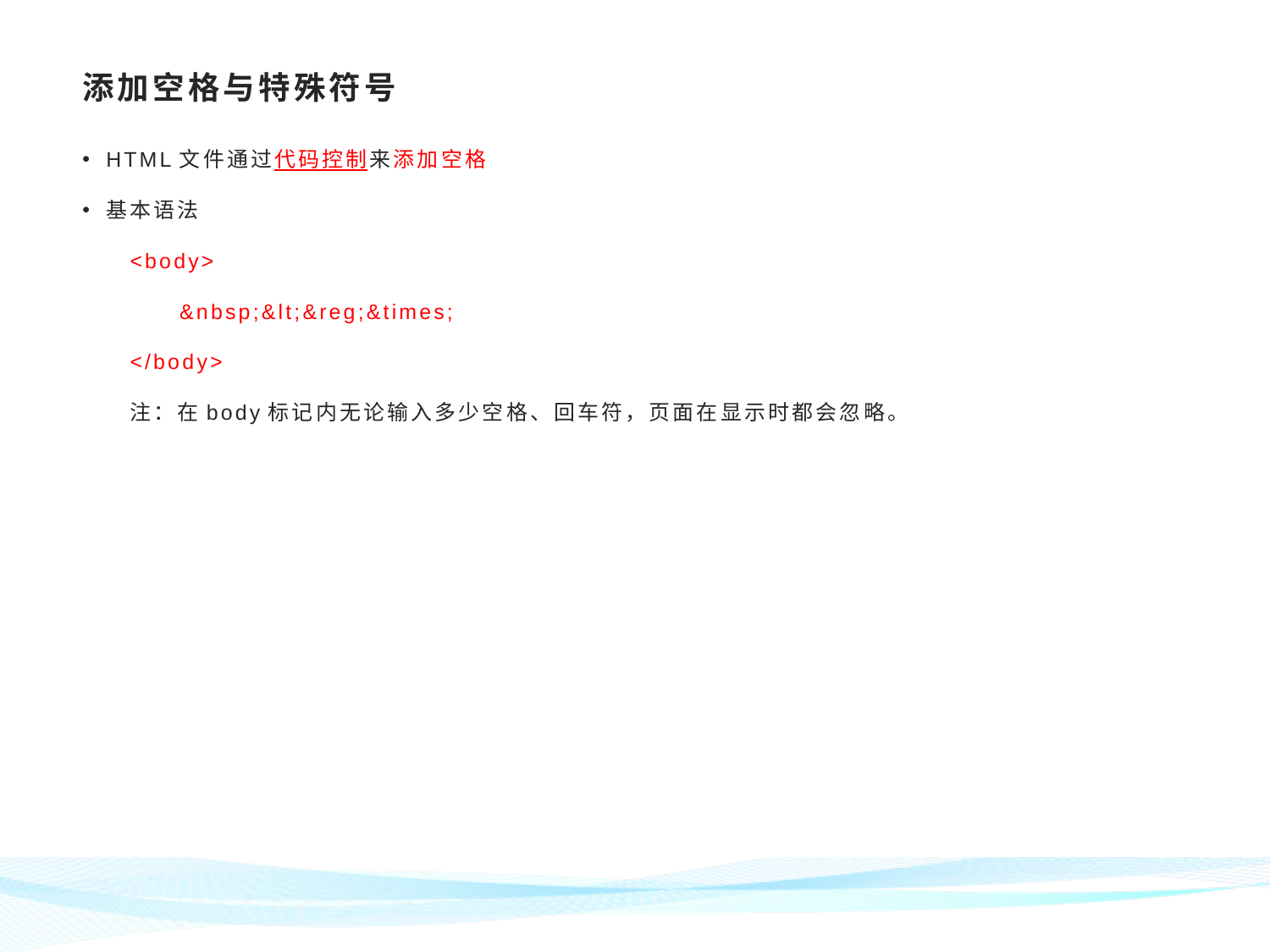

# 添加空格与特殊符号
HTML文件通过代码控制来添加空格
基本语法
<body>
	   &nbsp;&lt;&reg;&times;
</body>
注：在body标记内无论输入多少空格、回车符，页面在显示时都会忽略。